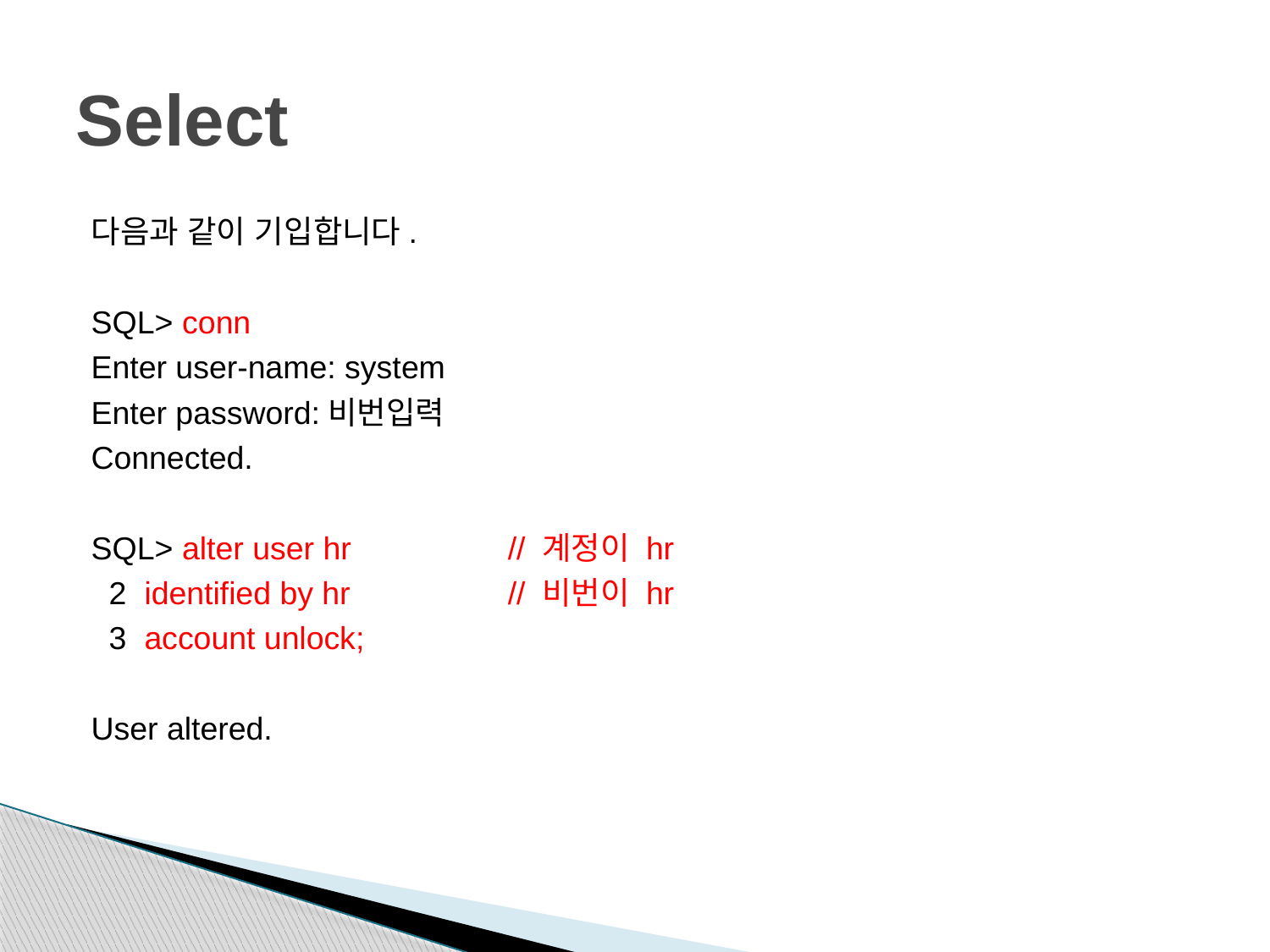

# Select
다음과 같이 기입합니다.

SQL> conn
Enter user-name: system
Enter password:비번입력
Connected.

SQL> alter user hr		// 계정이 hr
  2  identified by hr		// 비번이 hr
  3  account unlock;

User altered.